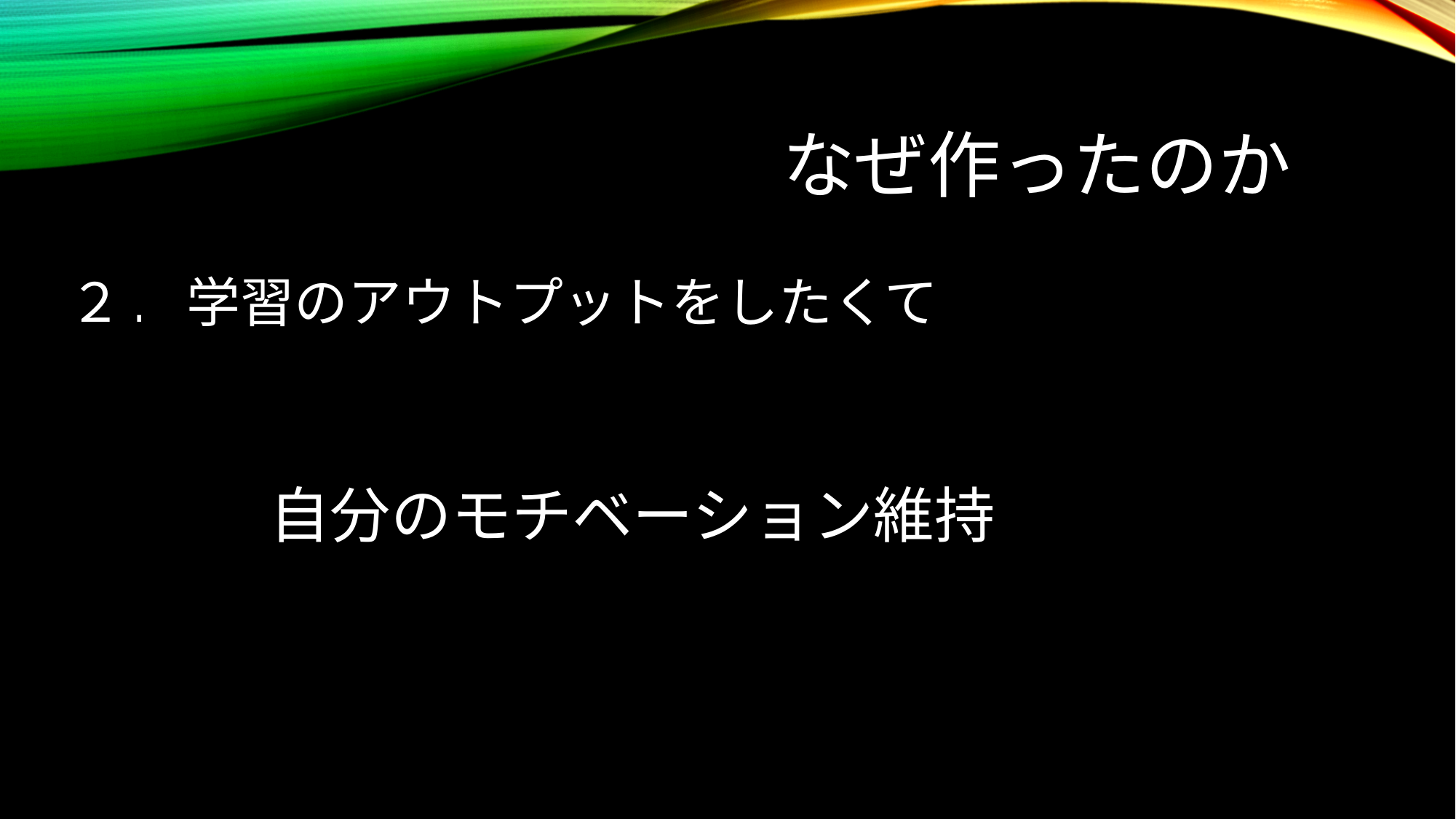

なぜ作ったのか
２.  学習のアウトプットをしたくて
自分のモチベーション維持